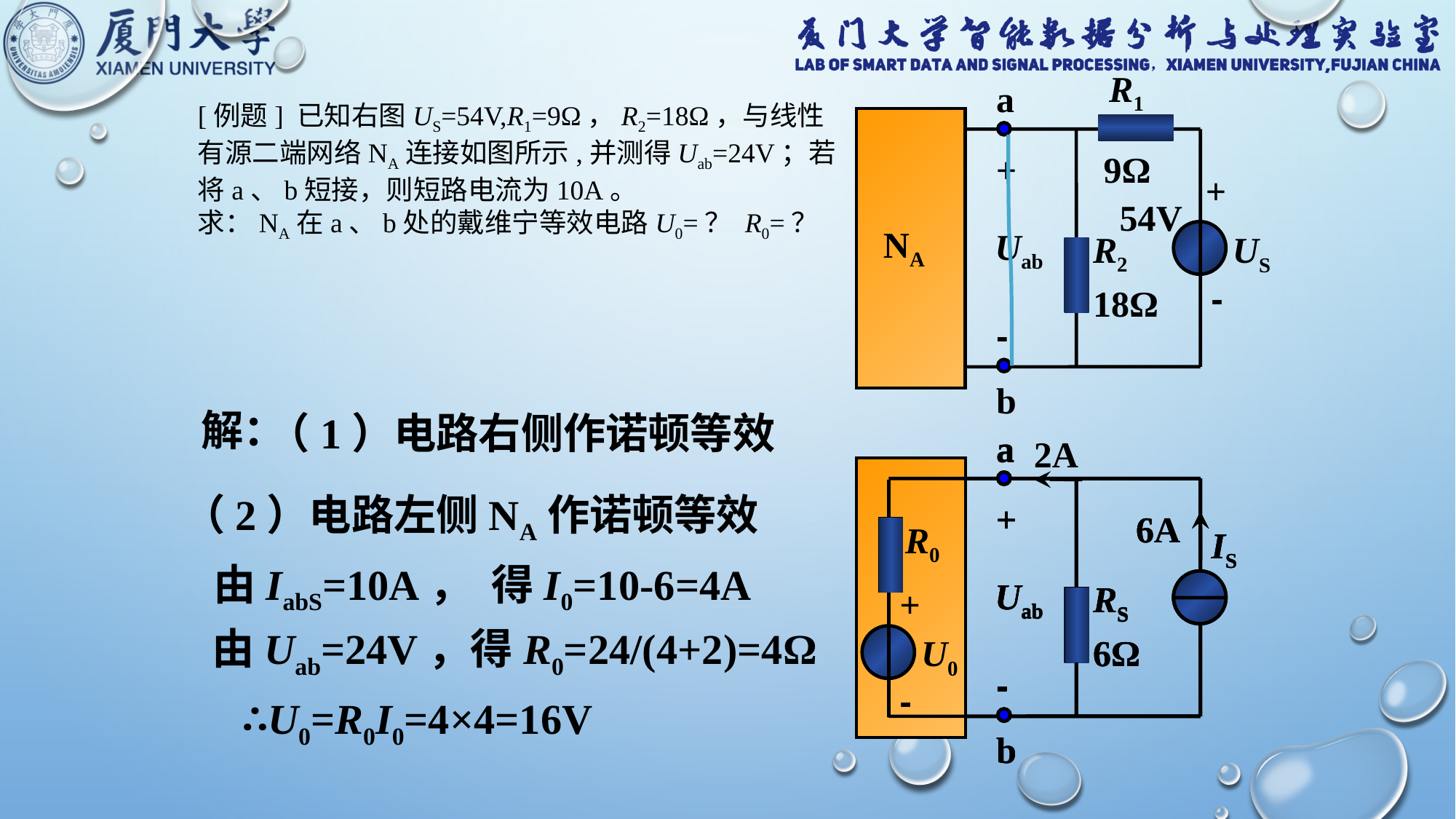

R1
a

+
9Ω
+
54V
NA

Uab
R2
US

-
18Ω
-

b
[例题] 已知右图US=54V,R1=9Ω，R2=18Ω，与线性有源二端网络NA连接如图所示,并测得Uab=24V；若将a、b短接，则短路电流为10A。
求：NA在a、b处的戴维宁等效电路U0=？ R0=？
解：
（1）电路右侧作诺顿等效
a

+
6A

I0

IS

Uab
RS

6Ω
R0
-

b
a

+
6A

R0
IS

Uab
RS
+

6Ω
U0
-
-

b
a

+
6A

IS
NA

Uab
RS

6Ω
-

b
2A
（2）电路左侧NA作诺顿等效
由IabS=10A，  得I0=10-6=4A
由Uab=24V，得R0=24/(4+2)=4Ω
∴U0=R0I0=4×4=16V
200